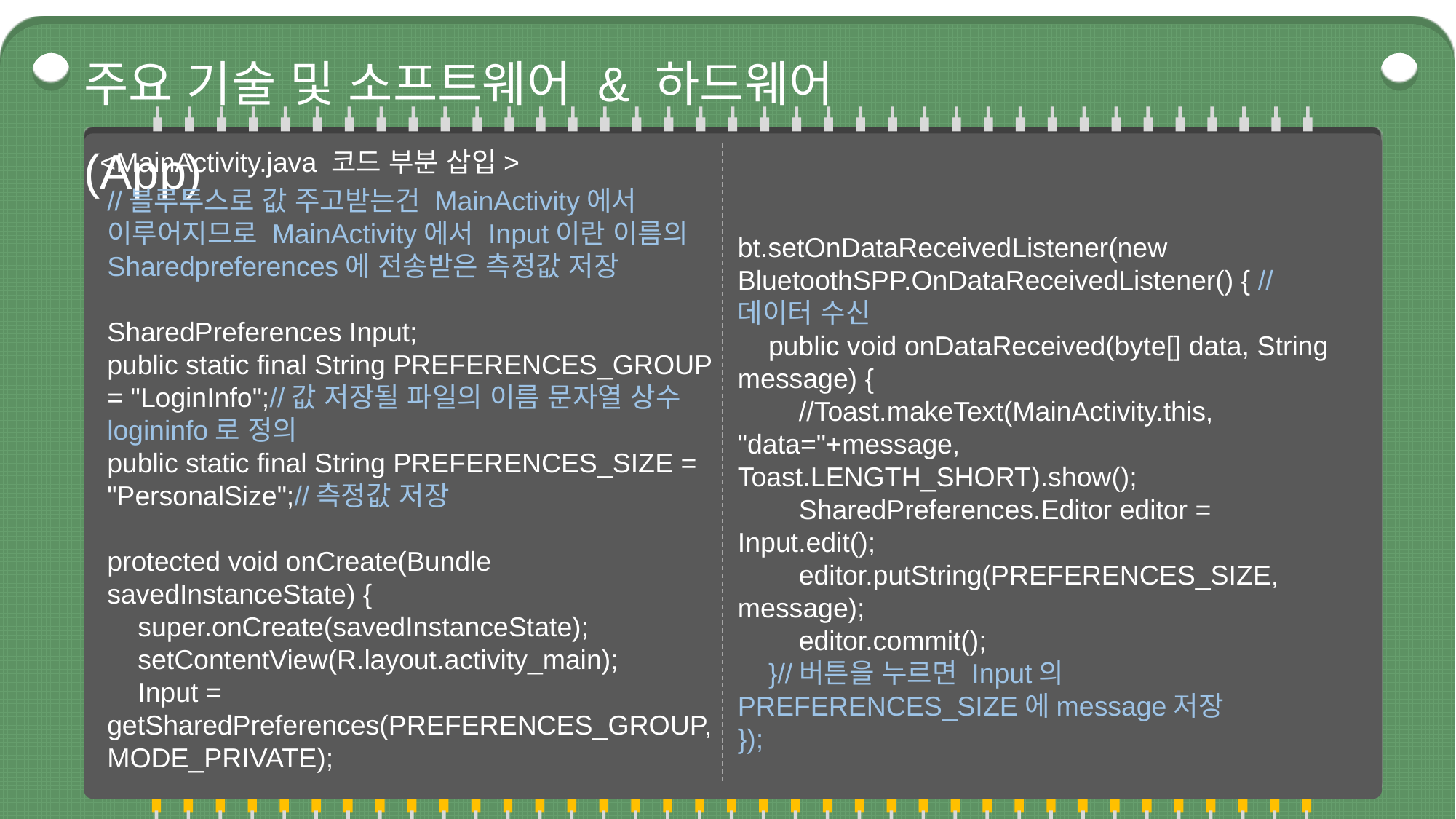

주요 기술 및 소프트웨어 & 하드웨어 (App)

<MainActivity.java 코드 부분 삽입>

//블루투스로 값 주고받는건 MainActivity에서 이루어지므로 MainActivity에서 Input이란 이름의Sharedpreferences에 전송받은 측정값 저장

SharedPreferences Input;
public static final String PREFERENCES_GROUP = "LoginInfo";//값 저장될 파일의 이름 문자열 상수logininfo로 정의
public static final String PREFERENCES_SIZE = "PersonalSize";//측정값 저장

protected void onCreate(Bundle savedInstanceState) {
    super.onCreate(savedInstanceState);
    setContentView(R.layout.activity_main);
    Input = getSharedPreferences(PREFERENCES_GROUP, MODE_PRIVATE);
bt.setOnDataReceivedListener(new BluetoothSPP.OnDataReceivedListener() { //데이터 수신
    public void onDataReceived(byte[] data, String message) {
        //Toast.makeText(MainActivity.this, "data="+message, Toast.LENGTH_SHORT).show();
        SharedPreferences.Editor editor = Input.edit();
        editor.putString(PREFERENCES_SIZE, message);
        editor.commit();
    }//버튼을 누르면 Input의 PREFERENCES_SIZE에message저장
});